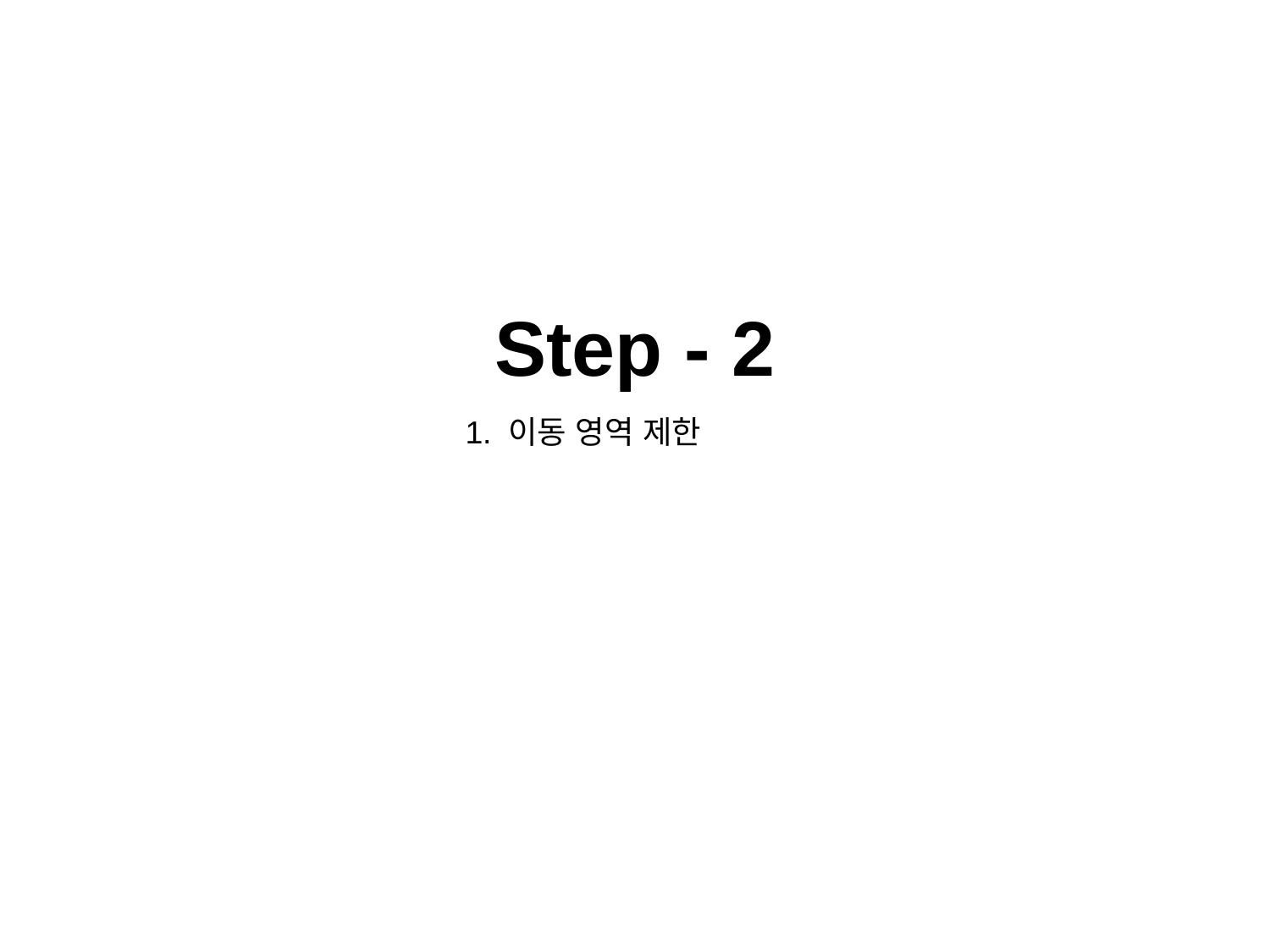

# Step - 2
1. 이동 영역 제한